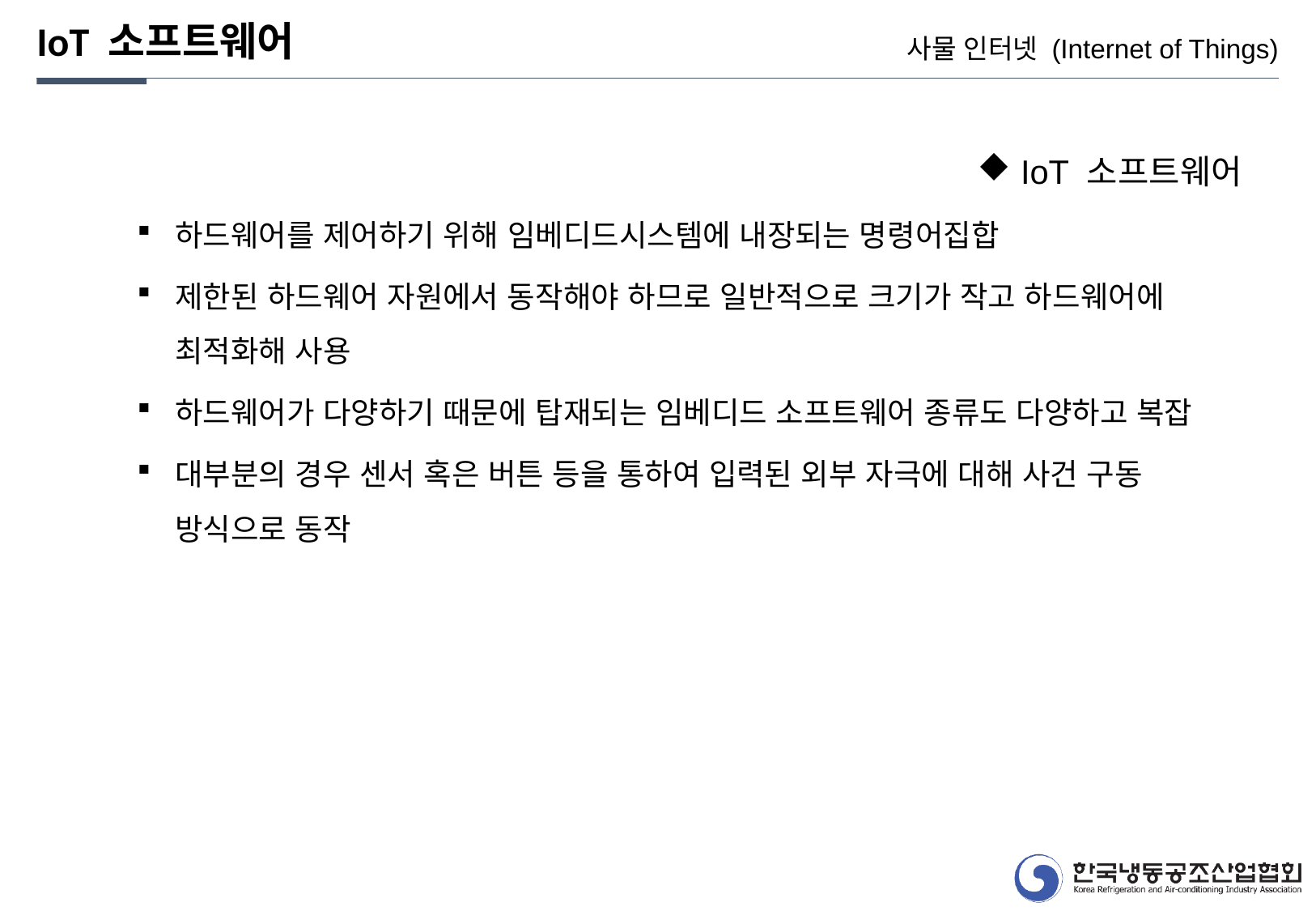

IoT 소프트웨어
사물 인터넷 (Internet of Things)

 IoT 소프트웨어
하드웨어를 제어하기 위해 임베디드시스템에 내장되는 명령어집합
제한된 하드웨어 자원에서 동작해야 하므로 일반적으로 크기가 작고 하드웨어에 최적화해 사용
하드웨어가 다양하기 때문에 탑재되는 임베디드 소프트웨어 종류도 다양하고 복잡
대부분의 경우 센서 혹은 버튼 등을 통하여 입력된 외부 자극에 대해 사건 구동 방식으로 동작